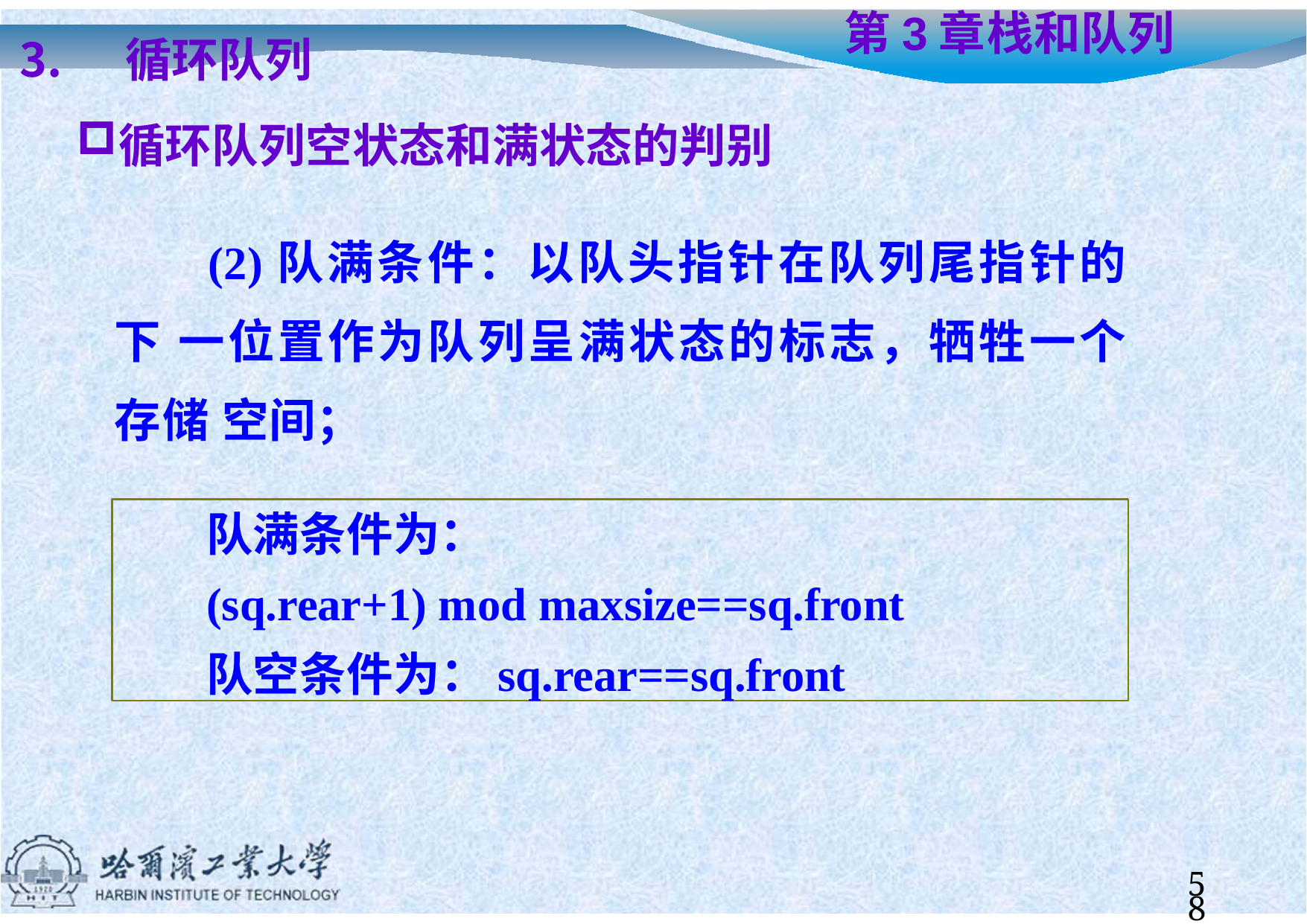

循环队列
循环队列空状态和满状态的判别
# 第3章	栈和队列

(2)队满条件：以队头指针在队列尾指针的下 一位置作为队列呈满状态的标志，牺牲一个存储 空间；
队满条件为：
(sq.rear+1) mod maxsize==sq.front
队空条件为：sq.rear==sq.front

58